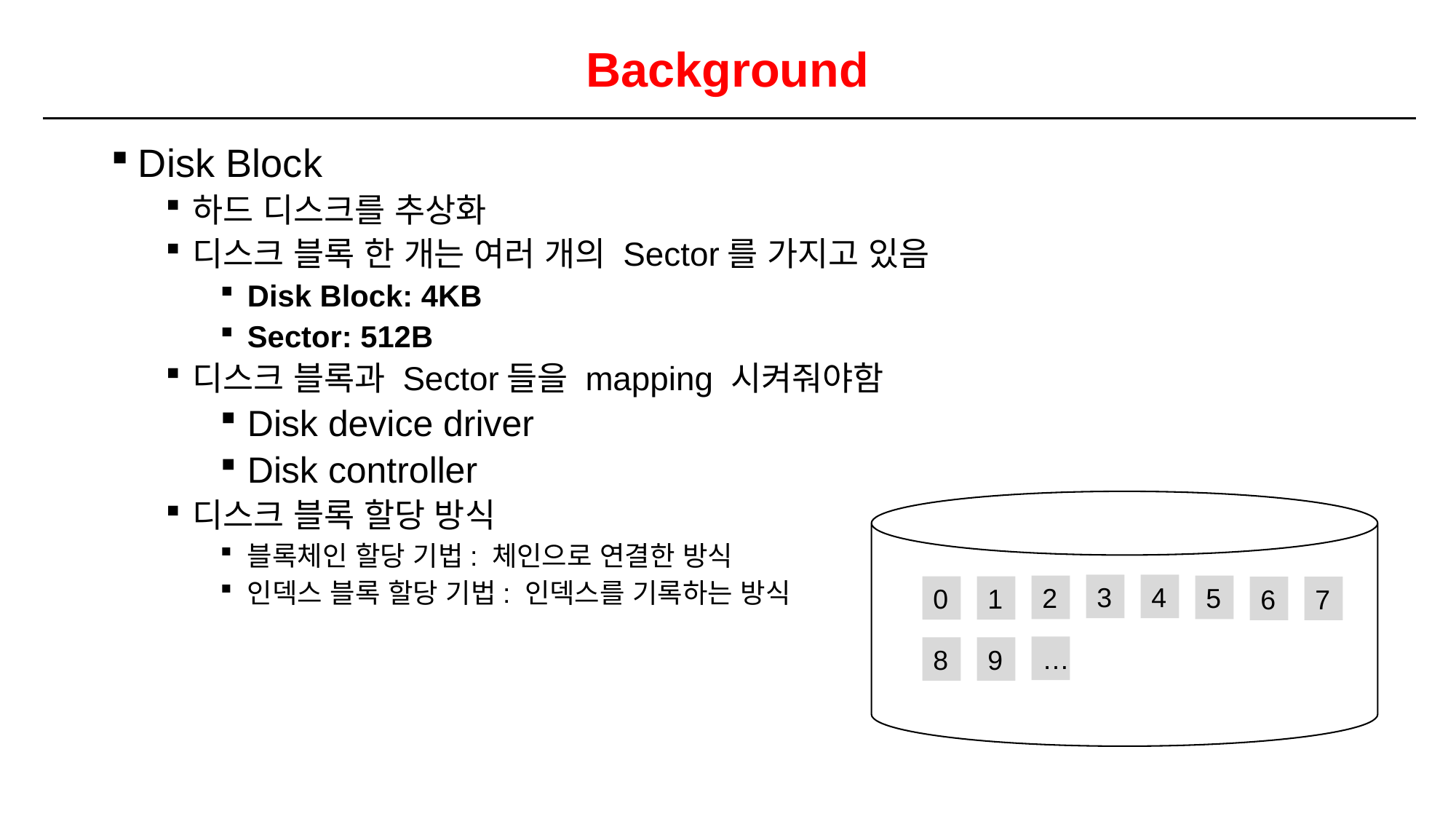

# Background
Disk Block
하드 디스크를 추상화
디스크 블록 한 개는 여러 개의 Sector를 가지고 있음
Disk Block: 4KB
Sector: 512B
디스크 블록과 Sector들을 mapping 시켜줘야함
Disk device driver
Disk controller
디스크 블록 할당 방식
블록체인 할당 기법: 체인으로 연결한 방식
인덱스 블록 할당 기법: 인덱스를 기록하는 방식

3
4
2
5
0
1
6
7
…
8
9